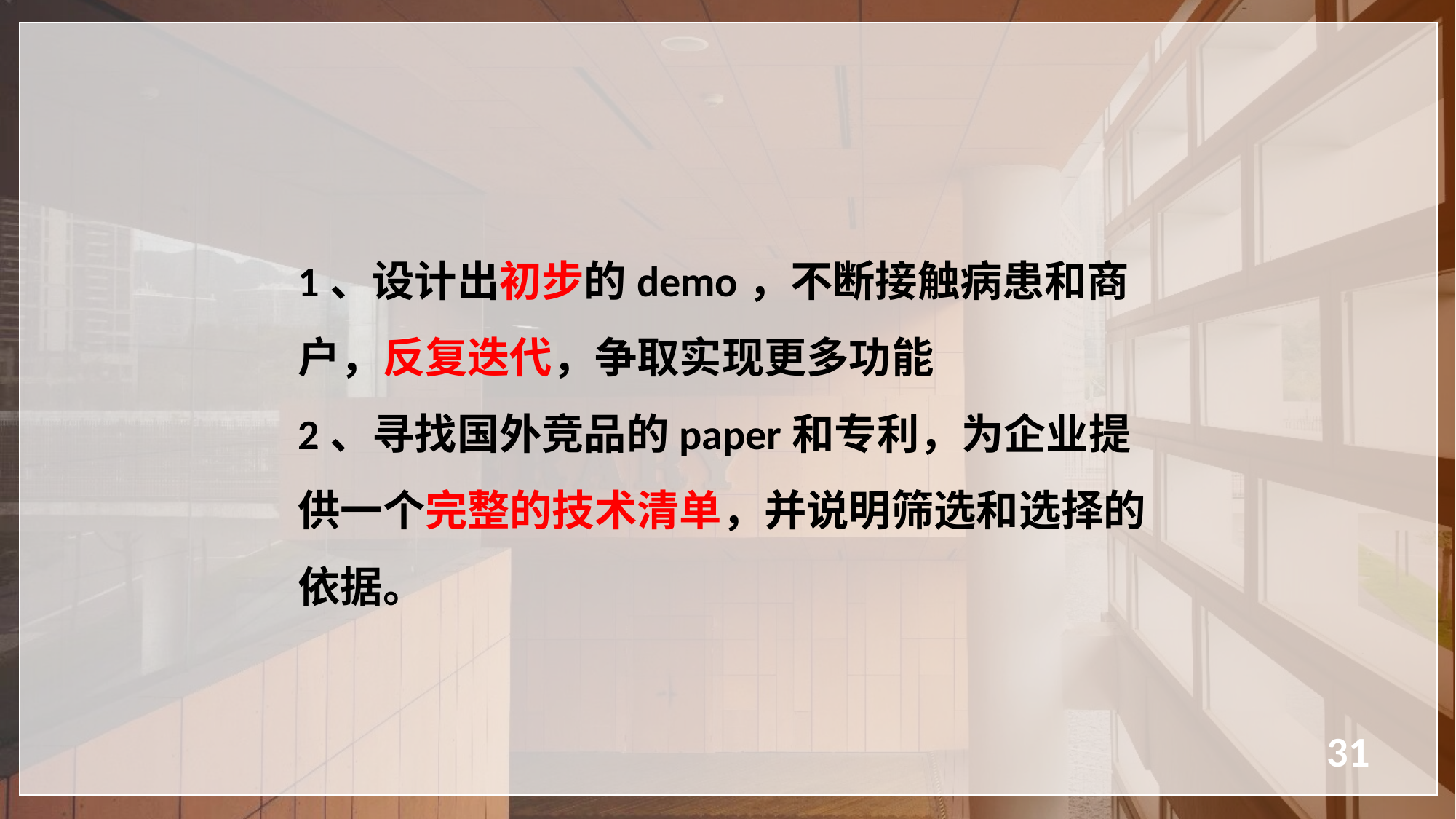

1、设计出初步的demo，不断接触病患和商户，反复迭代，争取实现更多功能
2、寻找国外竞品的paper和专利，为企业提供一个完整的技术清单，并说明筛选和选择的依据。
31